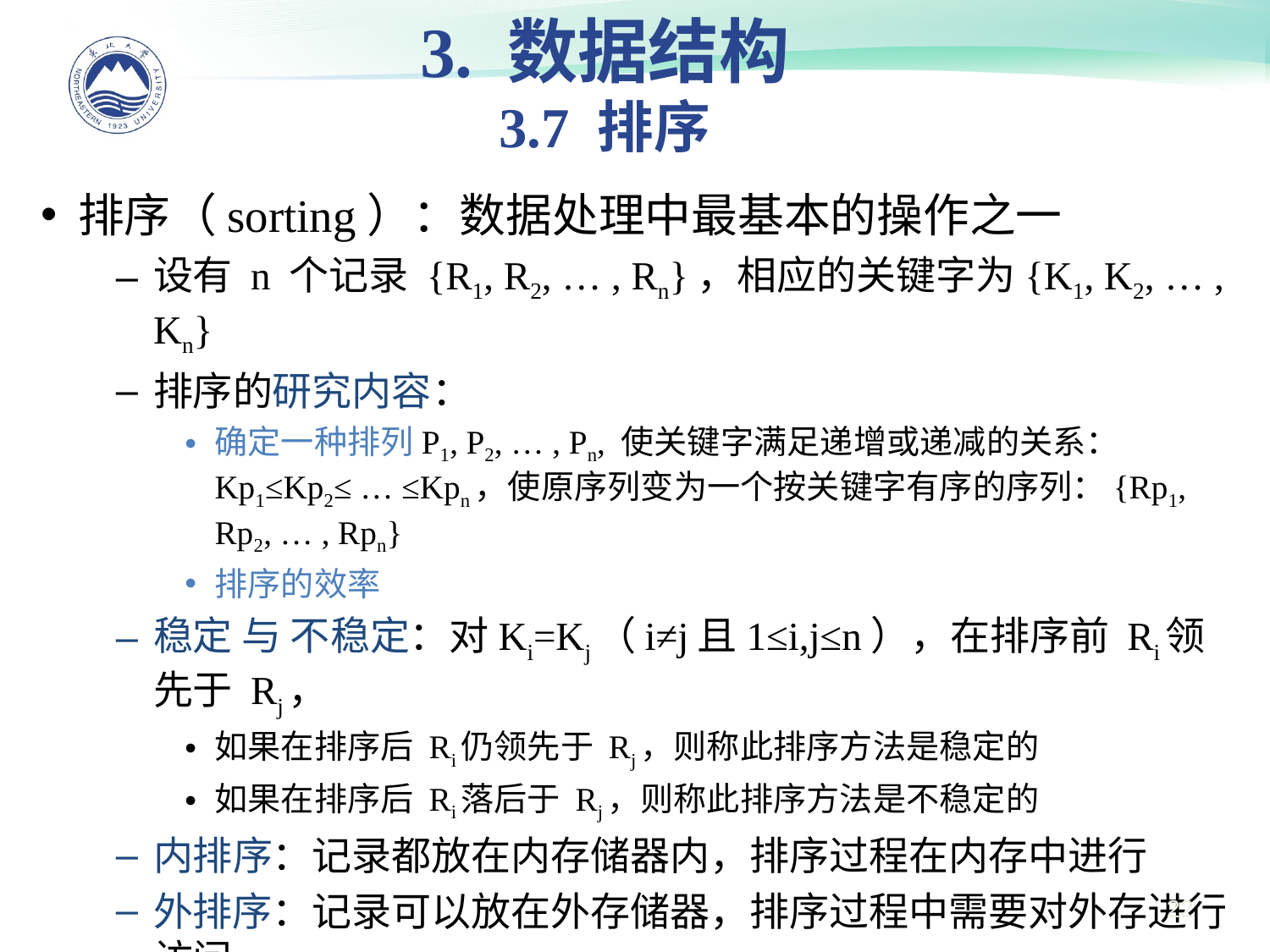

3. 数据结构
3.7 排序
排序（sorting）：数据处理中最基本的操作之一
设有 n 个记录 {R1, R2, … , Rn}，相应的关键字为{K1, K2, … , Kn}
排序的研究内容：
确定一种排列P1, P2, … , Pn, 使关键字满足递增或递减的关系：Kp1≤Kp2≤ … ≤Kpn，使原序列变为一个按关键字有序的序列：{Rp1, Rp2, … , Rpn}
排序的效率
稳定 与 不稳定：对Ki=Kj（i≠j且1≤i,j≤n），在排序前 Ri领先于 Rj，
如果在排序后 Ri仍领先于 Rj，则称此排序方法是稳定的
如果在排序后 Ri落后于 Rj，则称此排序方法是不稳定的
内排序：记录都放在内存储器内，排序过程在内存中进行
外排序：记录可以放在外存储器，排序过程中需要对外存进行访问
22